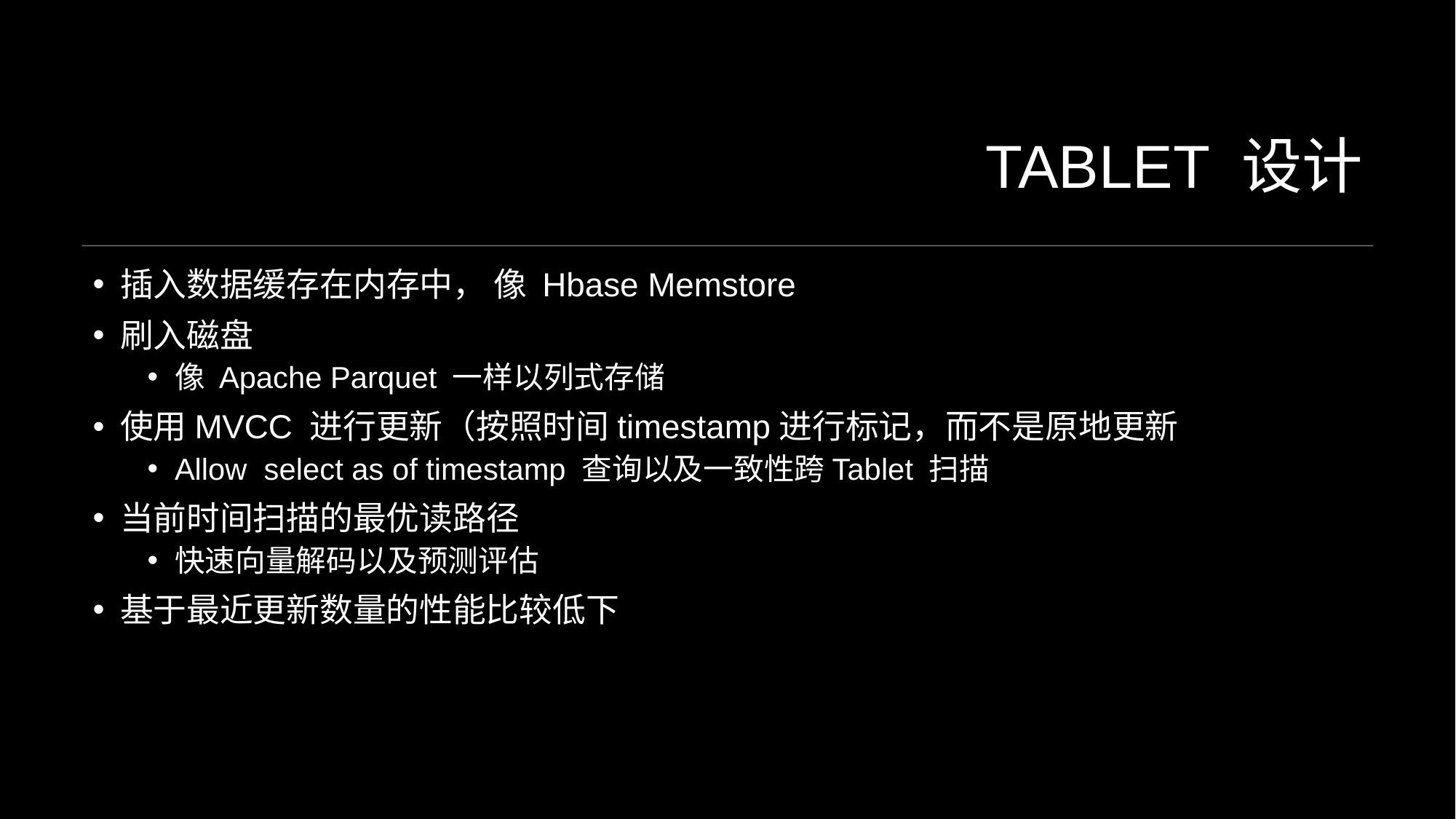

# Tablet 设计
插入数据缓存在内存中， 像 Hbase Memstore
刷入磁盘
像 Apache Parquet 一样以列式存储
使用MVCC 进行更新（按照时间timestamp进行标记，而不是原地更新
Allow  select as of timestamp 查询以及一致性跨Tablet 扫描
当前时间扫描的最优读路径
快速向量解码以及预测评估
基于最近更新数量的性能比较低下